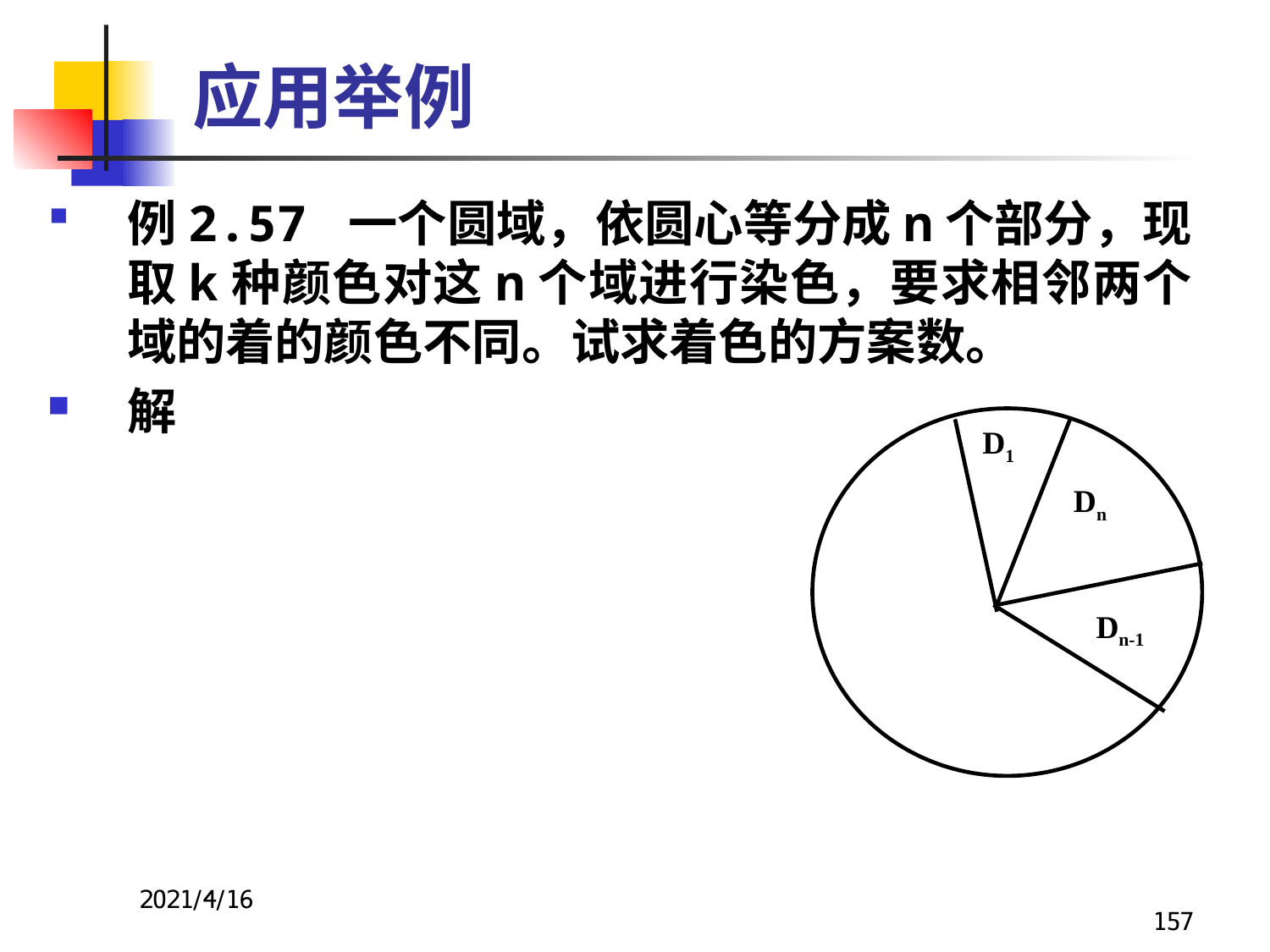

# 应用举例
例2.57 一个圆域，依圆心等分成n个部分，现取k种颜色对这n个域进行染色，要求相邻两个域的着的颜色不同。试求着色的方案数。
解

Dn-1
D1
Dn

2021/4/16
157